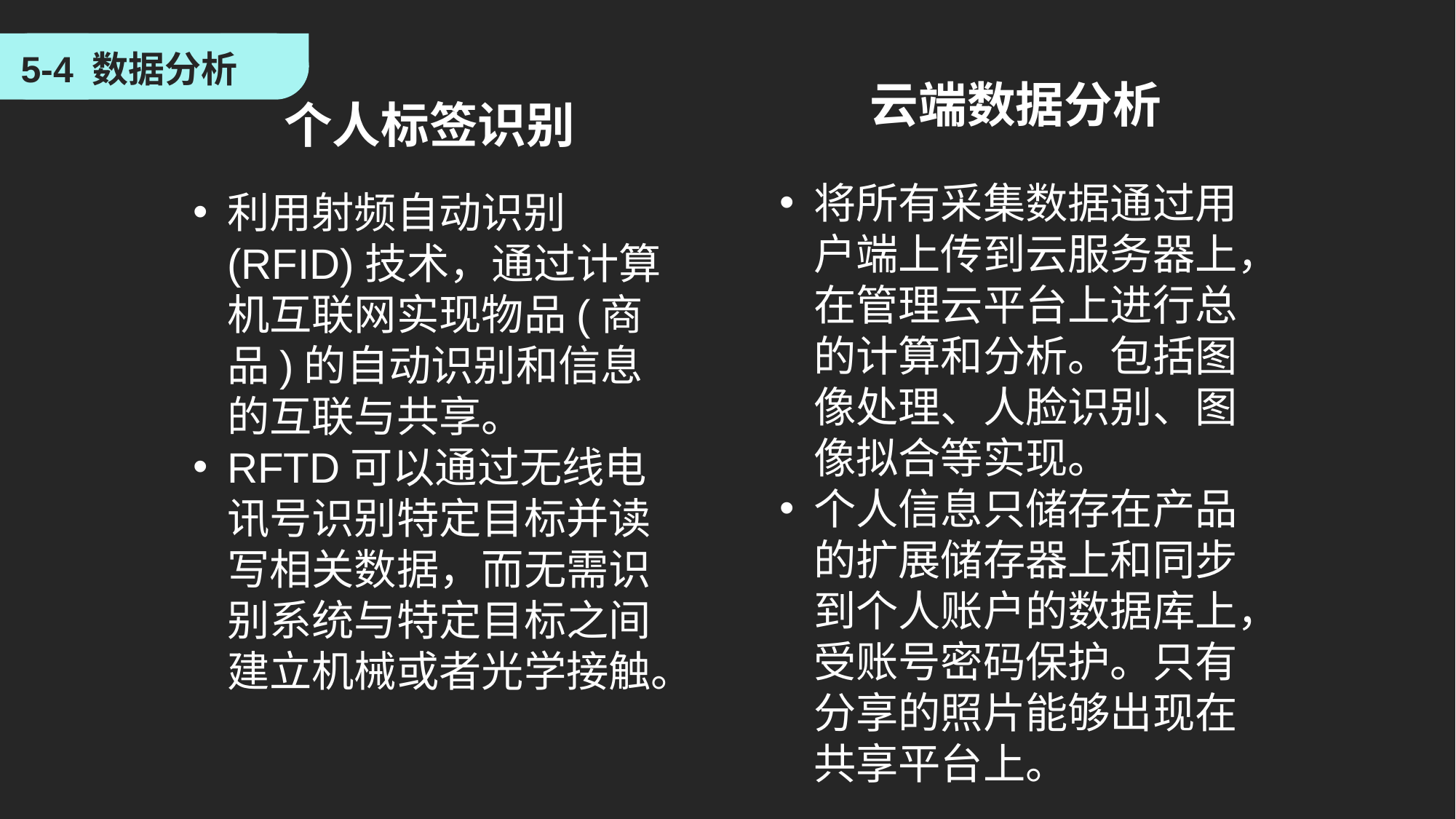

5-4 数据分析

个人标签识别

利用射频自动识别(RFID)技术，通过计算机互联网实现物品(商品)的自动识别和信息的互联与共享。
RFTD可以通过无线电讯号识别特定目标并读写相关数据，而无需识别系统与特定目标之间建立机械或者光学接触。

云端数据分析

将所有采集数据通过用户端上传到云服务器上，在管理云平台上进行总的计算和分析。包括图像处理、人脸识别、图像拟合等实现。
个人信息只储存在产品的扩展储存器上和同步到个人账户的数据库上，受账号密码保护。只有分享的照片能够出现在共享平台上。